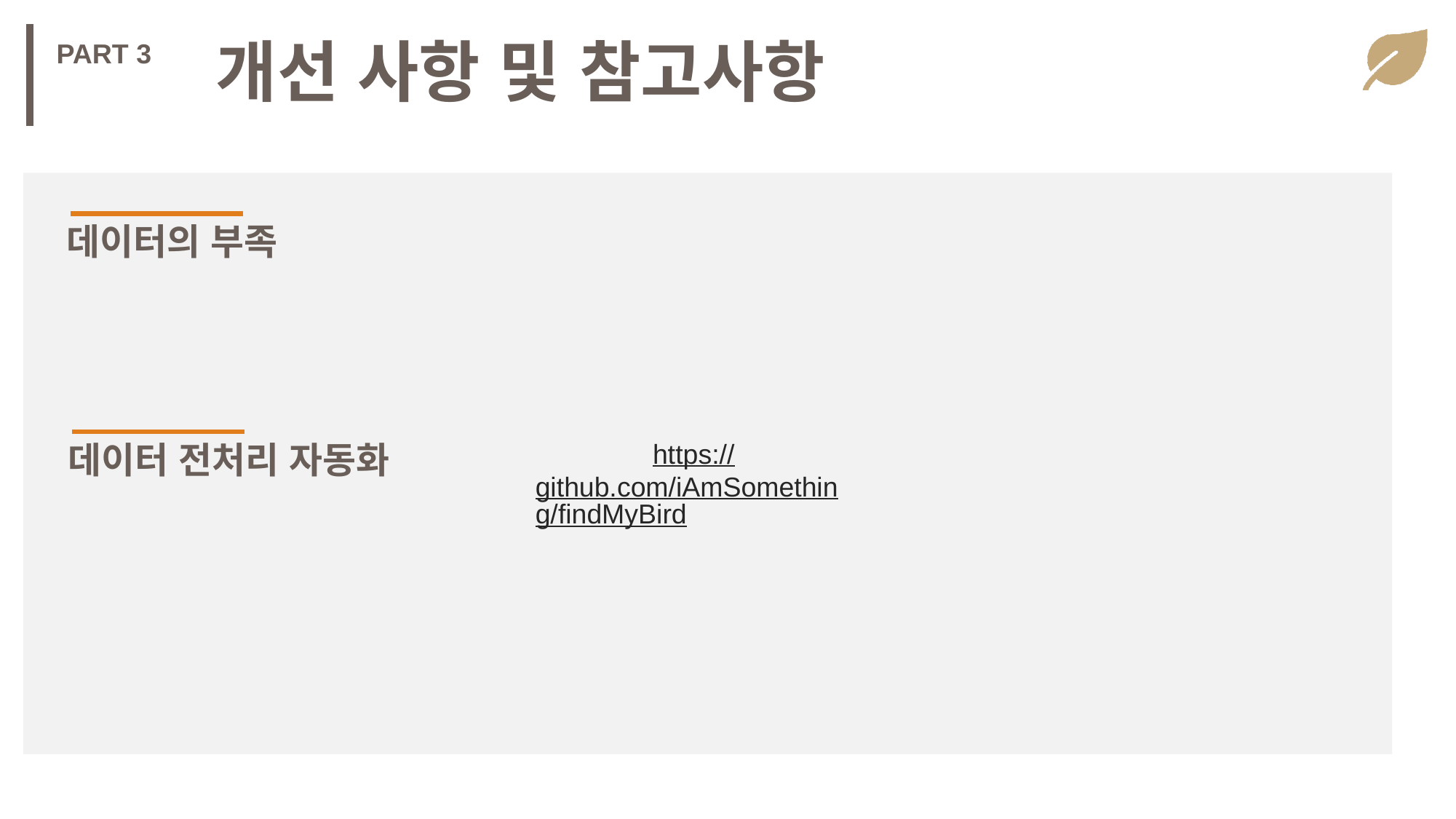

개선 사항 및 참고사항
PART 3

데이터의 부족
https://github.com/iAmSomething/findMyBird

데이터 전처리 자동화